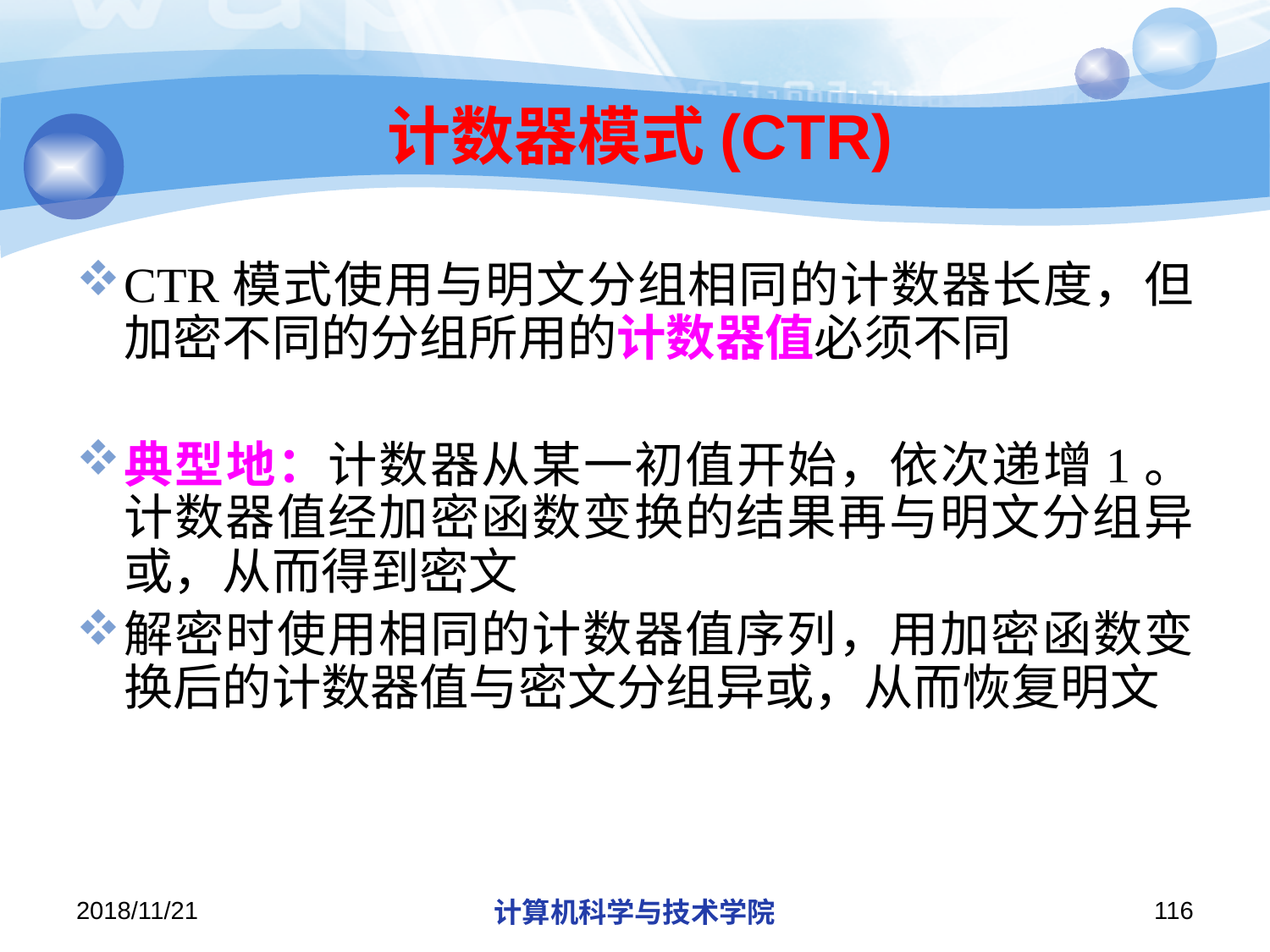

# 计数器模式(CTR)
CTR模式使用与明文分组相同的计数器长度，但加密不同的分组所用的计数器值必须不同

典型地：计数器从某一初值开始，依次递增1。计数器值经加密函数变换的结果再与明文分组异或，从而得到密文
解密时使用相同的计数器值序列，用加密函数变换后的计数器值与密文分组异或，从而恢复明文
2018/11/21
计算机科学与技术学院
116